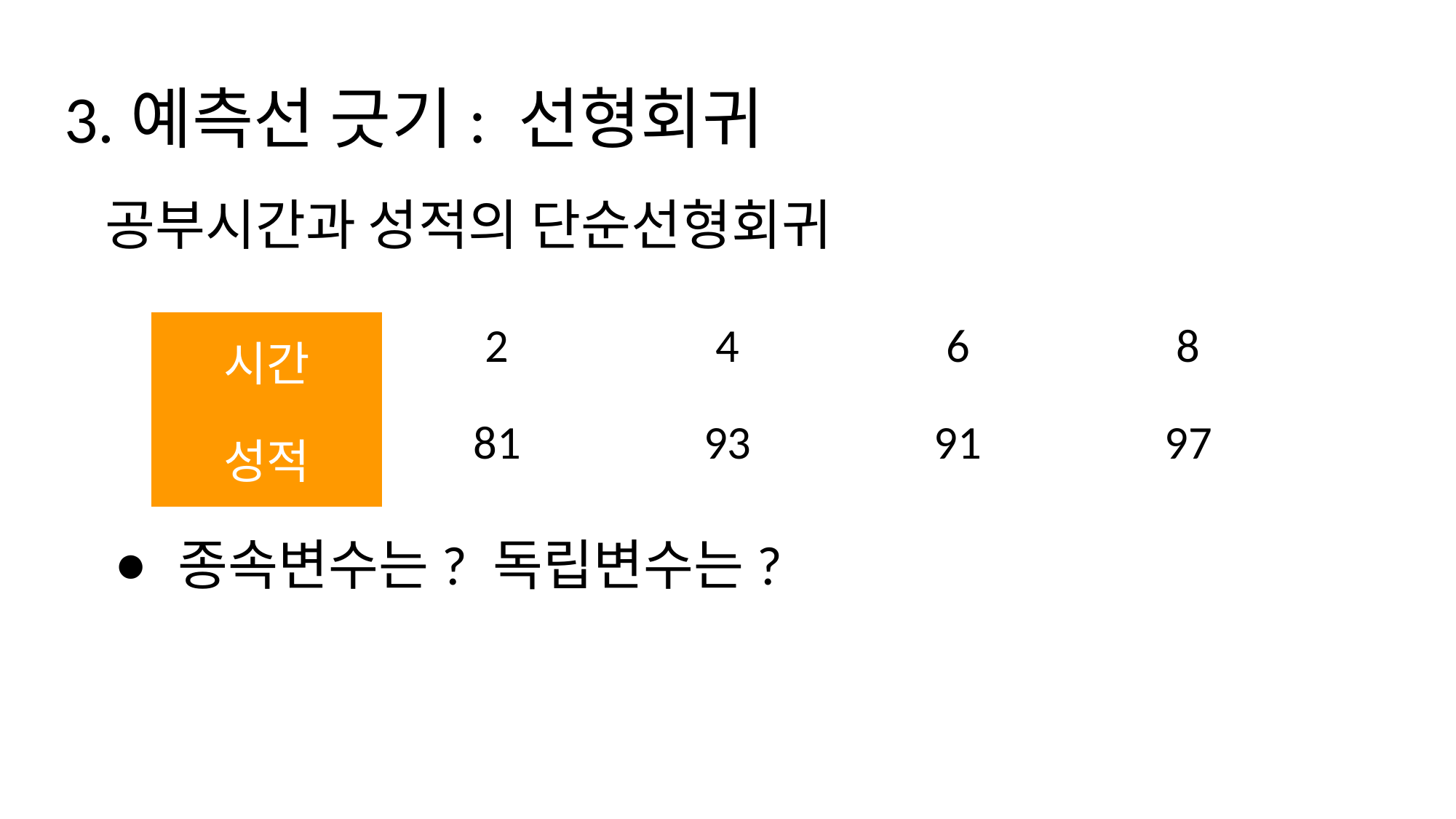

# 3.예측선 긋기: 선형회귀
공부시간과 성적의 단순선형회귀
| 시간 | 2 | 4 | 6 | 8 |
| --- | --- | --- | --- | --- |
| 성적 | 81 | 93 | 91 | 97 |
종속변수는? 독립변수는?